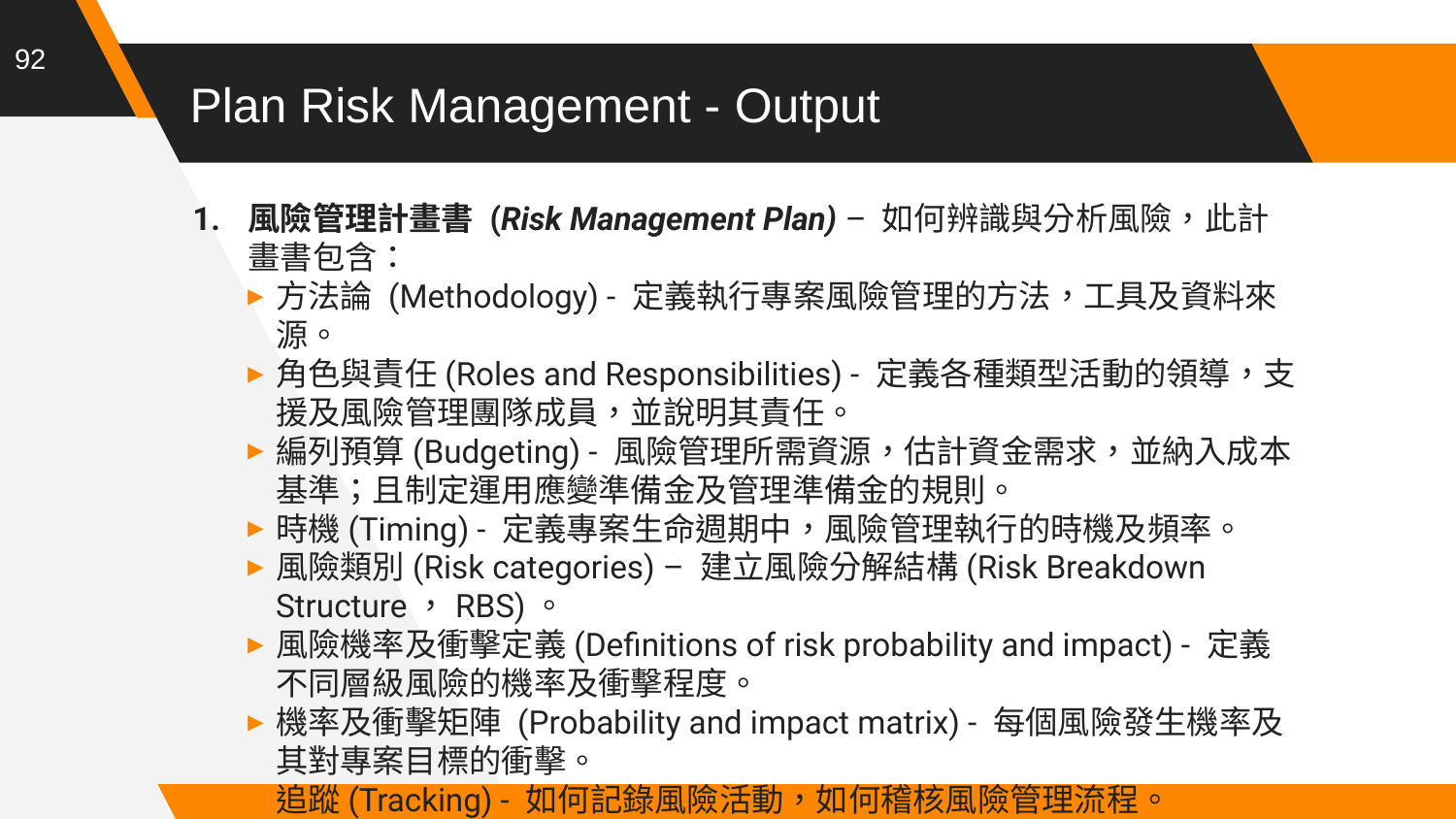

92
# Plan Risk Management - Output
風險管理計畫書 (Risk Management Plan) – 如何辨識與分析風險，此計畫書包含：
方法論 (Methodology) - 定義執行專案風險管理的方法，工具及資料來源。
角色與責任(Roles and Responsibilities) - 定義各種類型活動的領導，支援及風險管理團隊成員，並說明其責任。
編列預算(Budgeting) - 風險管理所需資源，估計資金需求，並納入成本基準；且制定運用應變準備金及管理準備金的規則。
時機(Timing) - 定義專案生命週期中，風險管理執行的時機及頻率。
風險類別(Risk categories) – 建立風險分解結構(Risk Breakdown Structure，RBS)。
風險機率及衝擊定義(Definitions of risk probability and impact) - 定義不同層級風險的機率及衝擊程度。
機率及衝擊矩陣 (Probability and impact matrix) - 每個風險發生機率及其對專案目標的衝擊。
追蹤(Tracking) - 如何記錄風險活動，如何稽核風險管理流程。